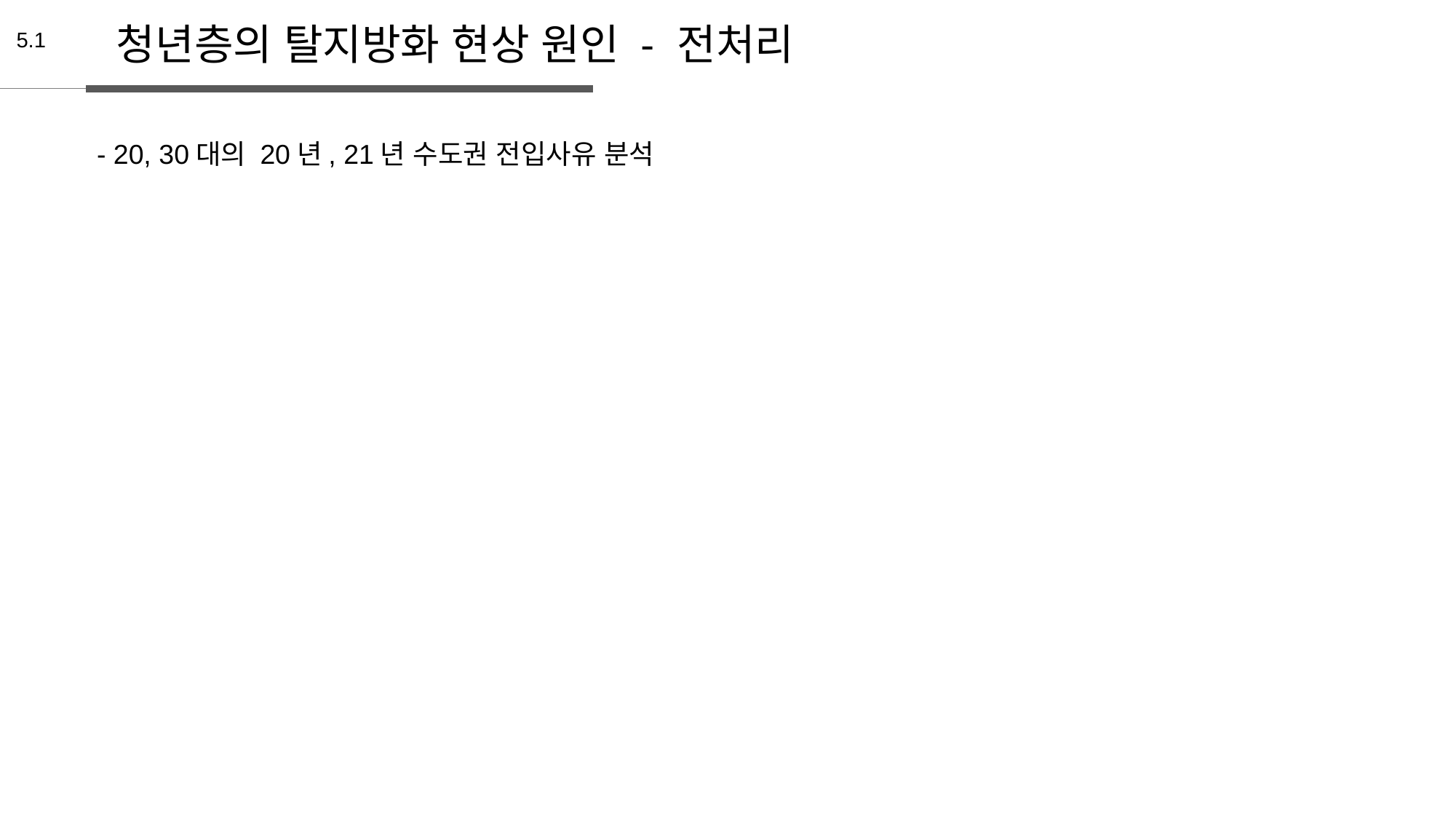

청년층의 탈지방화 현상 원인 - 전처리
5.1
- 20, 30대의 20년, 21년 수도권 전입사유 분석